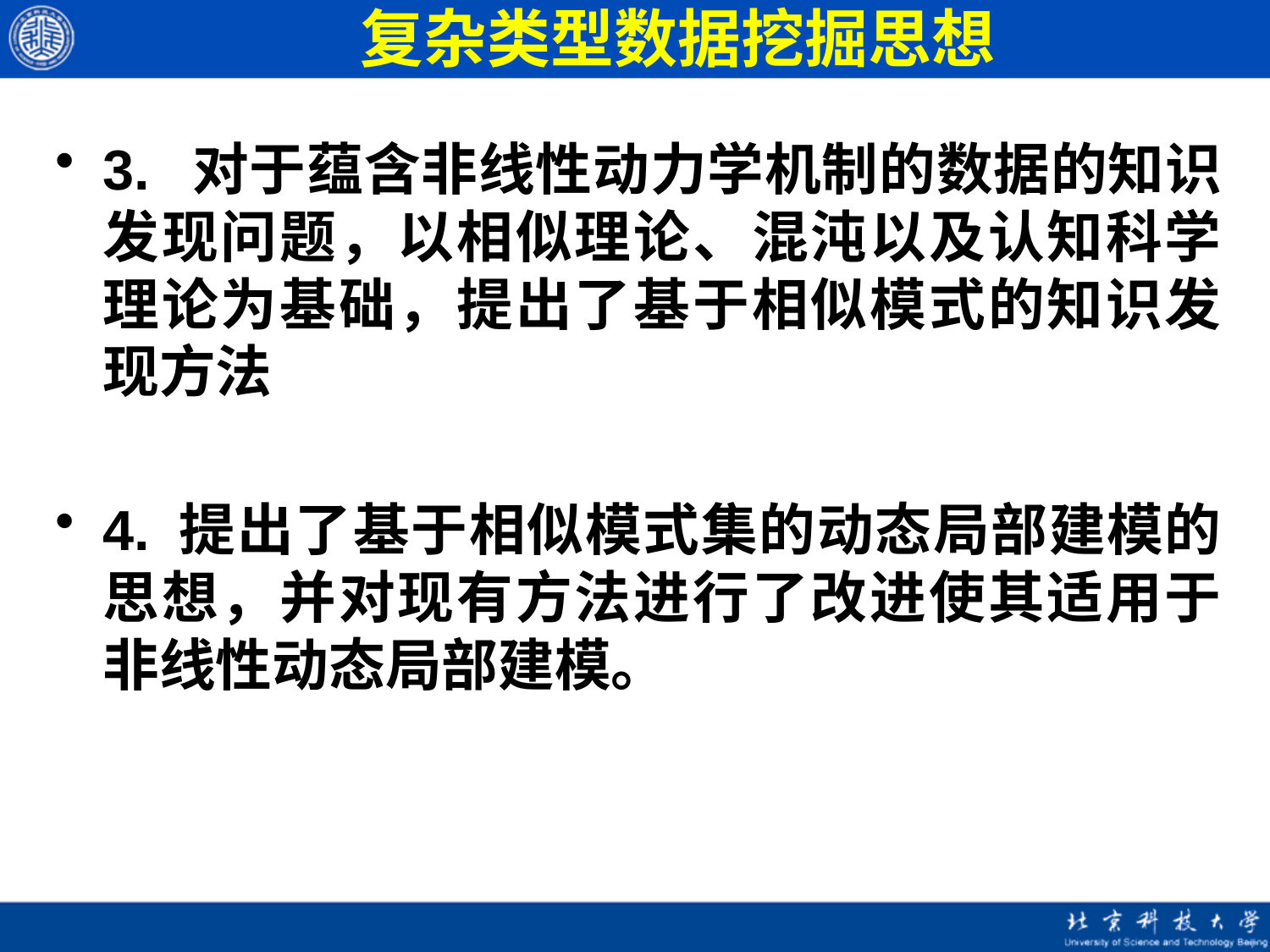

# 复杂类型数据挖掘思想
3.  对于蕴含非线性动力学机制的数据的知识发现问题，以相似理论、混沌以及认知科学理论为基础，提出了基于相似模式的知识发现方法

4. 提出了基于相似模式集的动态局部建模的思想，并对现有方法进行了改进使其适用于非线性动态局部建模。